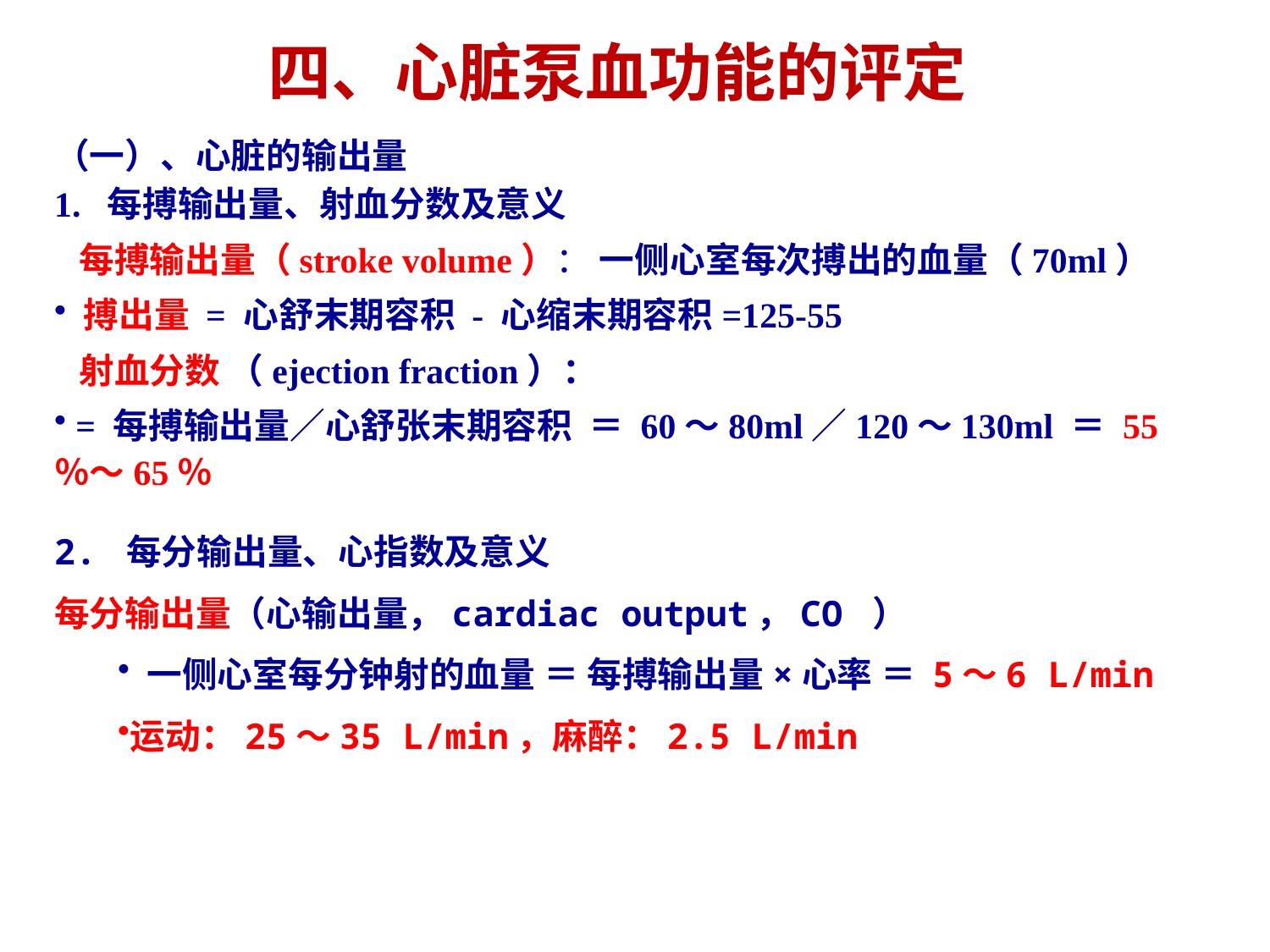

四、心脏泵血功能的评定
（一）、心脏的输出量
1.  每搏输出量、射血分数及意义
  每搏输出量（stroke volume）： 一侧心室每次搏出的血量（70ml）
 搏出量 = 心舒末期容积 - 心缩末期容积=125-55
  射血分数 （ejection fraction）：
 = 每搏输出量／心舒张末期容积  ＝ 60～80ml／120～130ml ＝ 55％～65％
2. 每分输出量、心指数及意义
每分输出量（心输出量，cardiac output，CO ）
 一侧心室每分钟射的血量 ＝ 每搏输出量×心率 ＝ 5～6 L/min
运动：25～35 L/min，麻醉：2.5 L/min